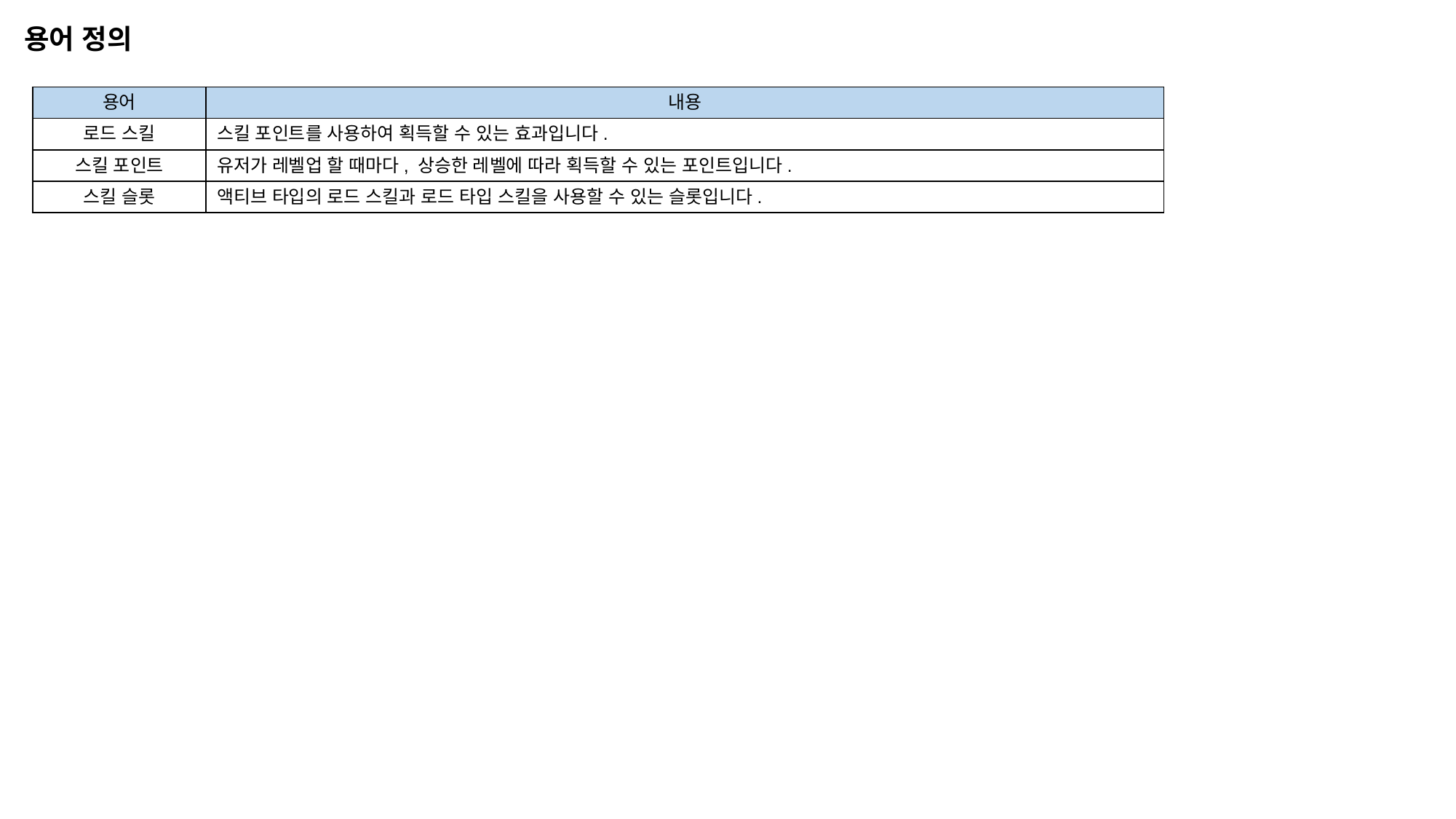

용어 정의
| 용어 | 내용 |
| --- | --- |
| 로드 스킬 | 스킬 포인트를 사용하여 획득할 수 있는 효과입니다. |
| 스킬 포인트 | 유저가 레벨업 할 때마다, 상승한 레벨에 따라 획득할 수 있는 포인트입니다. |
| 스킬 슬롯 | 액티브 타입의 로드 스킬과 로드 타입 스킬을 사용할 수 있는 슬롯입니다. |